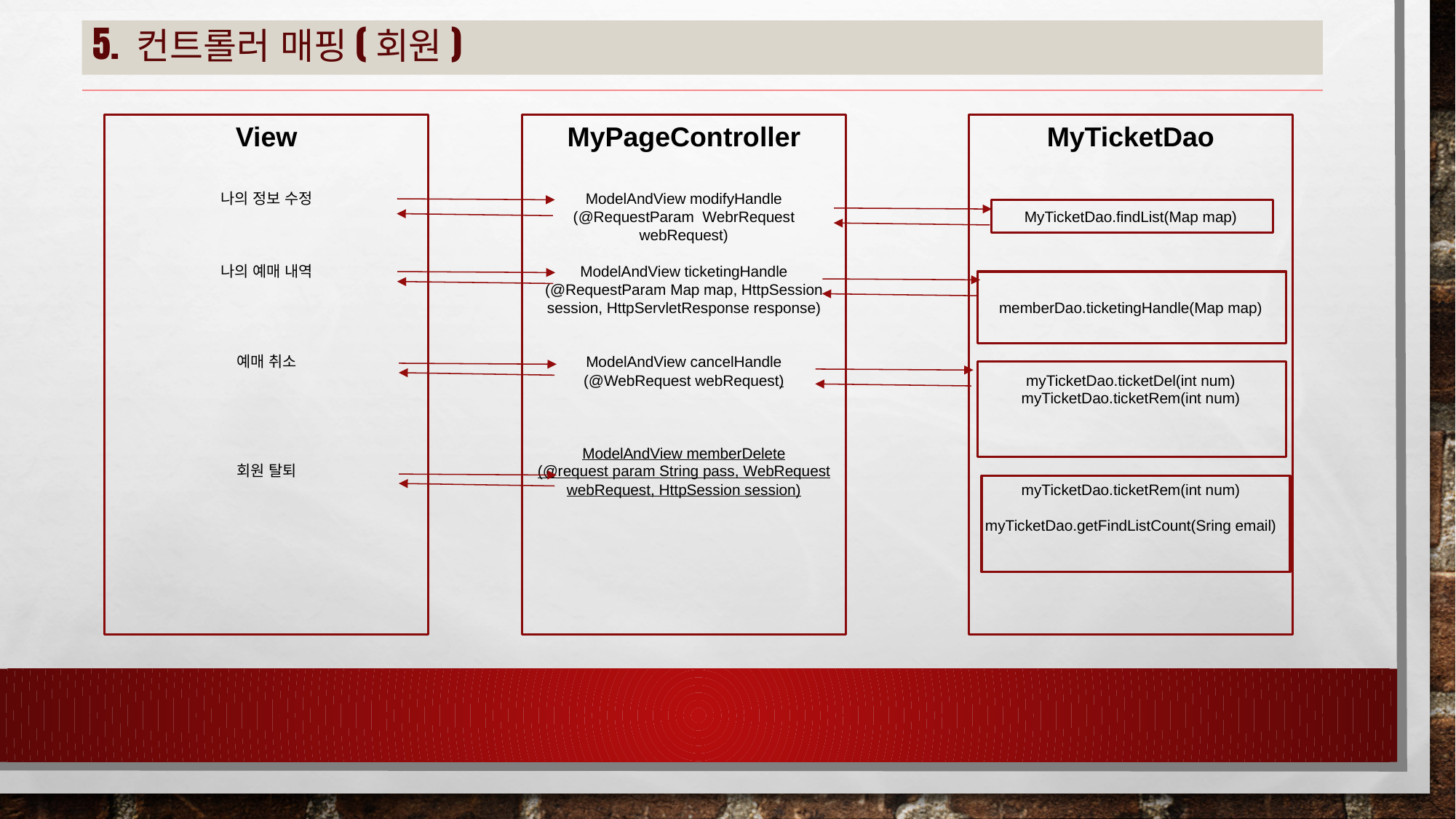

# 5. 컨트롤러 매핑(회원)
View

나의 정보 수정

나의 예매 내역

예매 취소

회원 탈퇴
MyPageController

ModelAndView modifyHandle
(@RequestParam  WebrRequest webRequest)

ModelAndView ticketingHandle
(@RequestParam Map map, HttpSession session, HttpServletResponse response)

ModelAndView cancelHandle
(@WebRequest webRequest)

ModelAndView memberDelete
(@request param String pass, WebRequest webRequest, HttpSession session)
MyTicketDao

MyTicketDao.findList(Map map)

memberDao.ticketingHandle(Map map)

myTicketDao.ticketDel(int num)
myTicketDao.ticketRem(int num)

myTicketDao.ticketRem(int num)

myTicketDao.getFindListCount(Sring email)